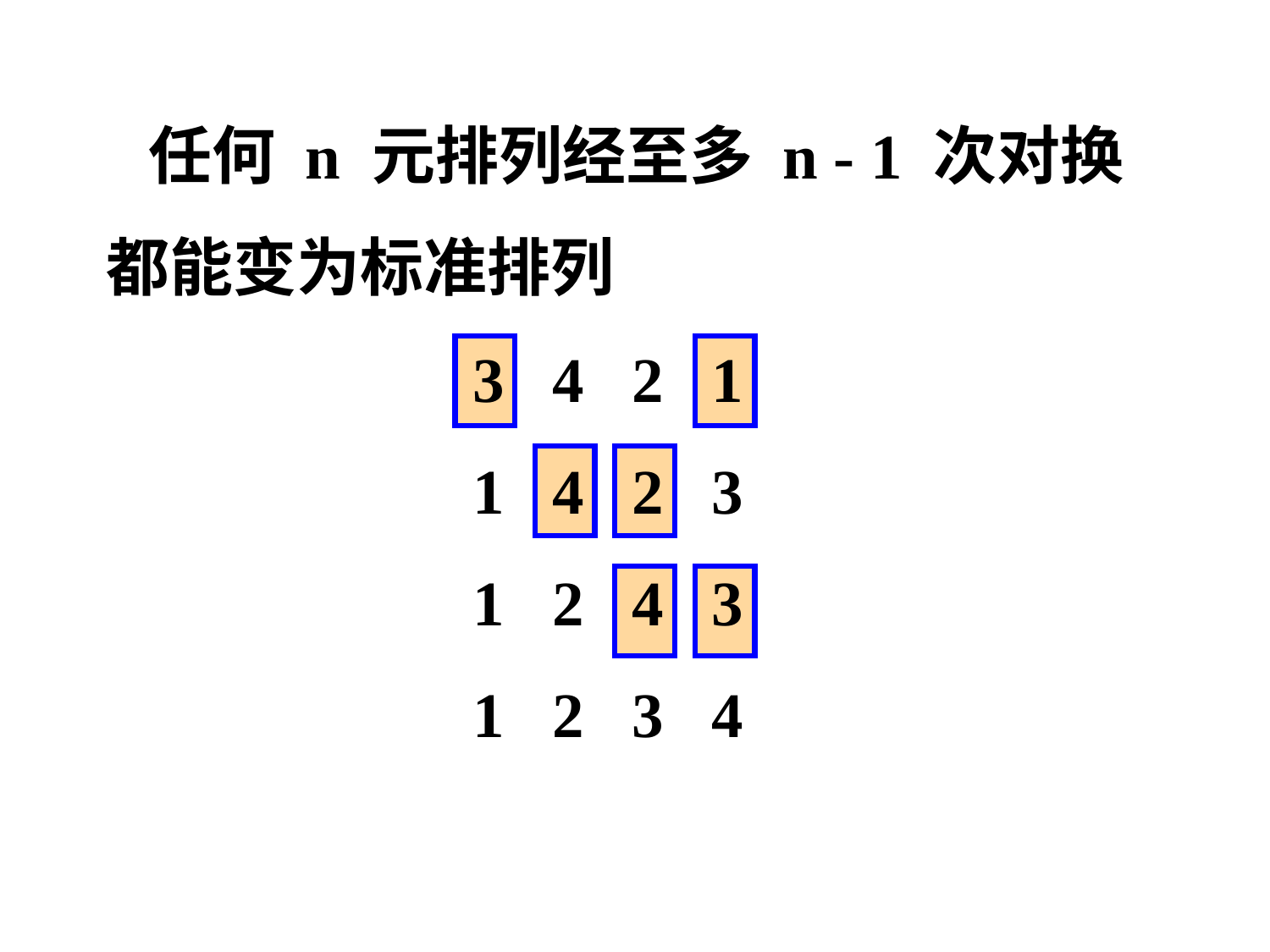

任何 n 元排列经至多 n - 1 次对换
 都能变为标准排列
                         3   4   2   1
                         1   4   2   3
                         1   2   4   3
                         1   2   3   4